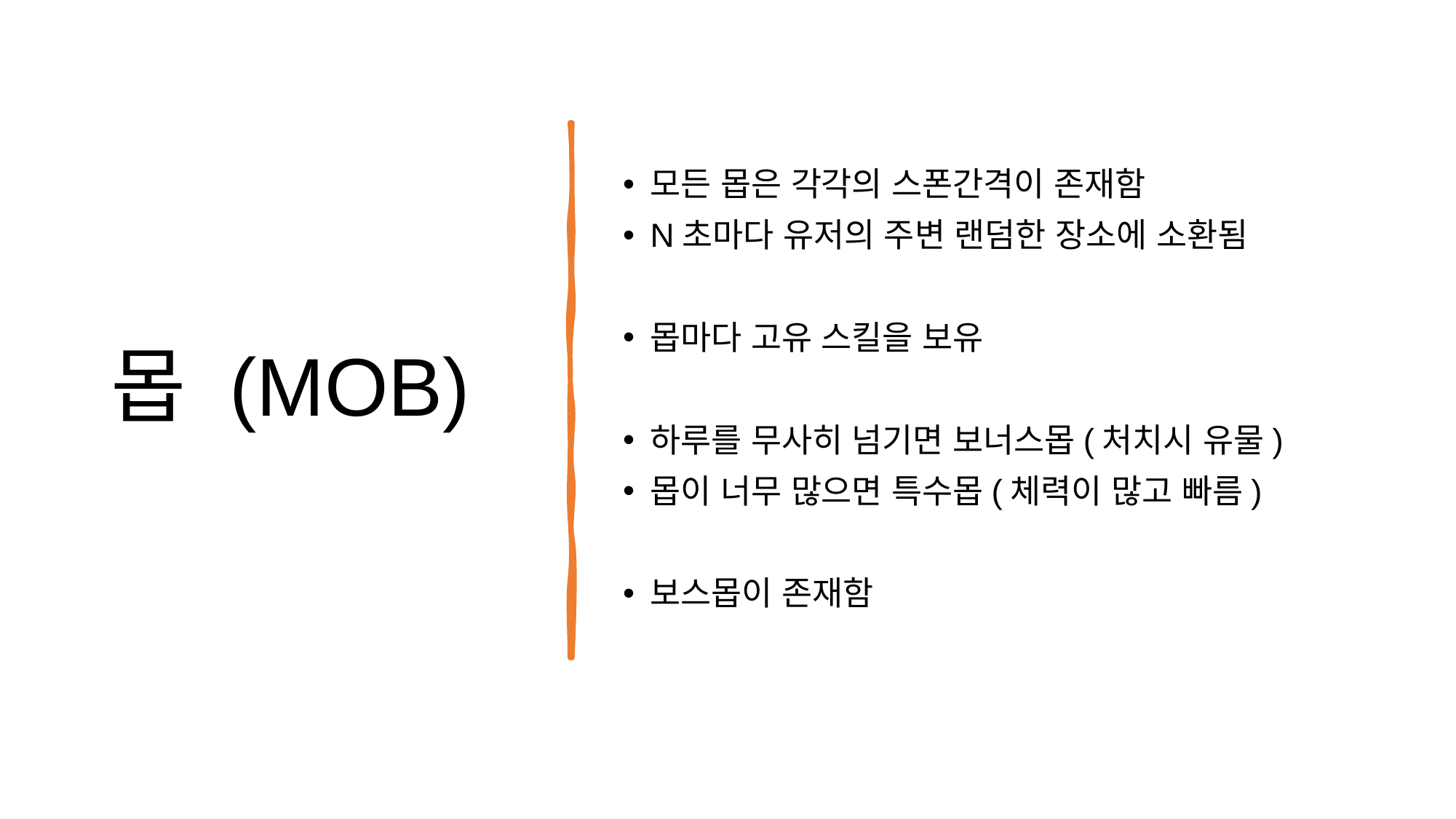

# 몹 (MOB)
모든 몹은 각각의 스폰간격이 존재함
N초마다 유저의 주변 랜덤한 장소에 소환됨

몹마다 고유 스킬을 보유

하루를 무사히 넘기면 보너스몹(처치시 유물)
몹이 너무 많으면 특수몹(체력이 많고 빠름)

보스몹이 존재함